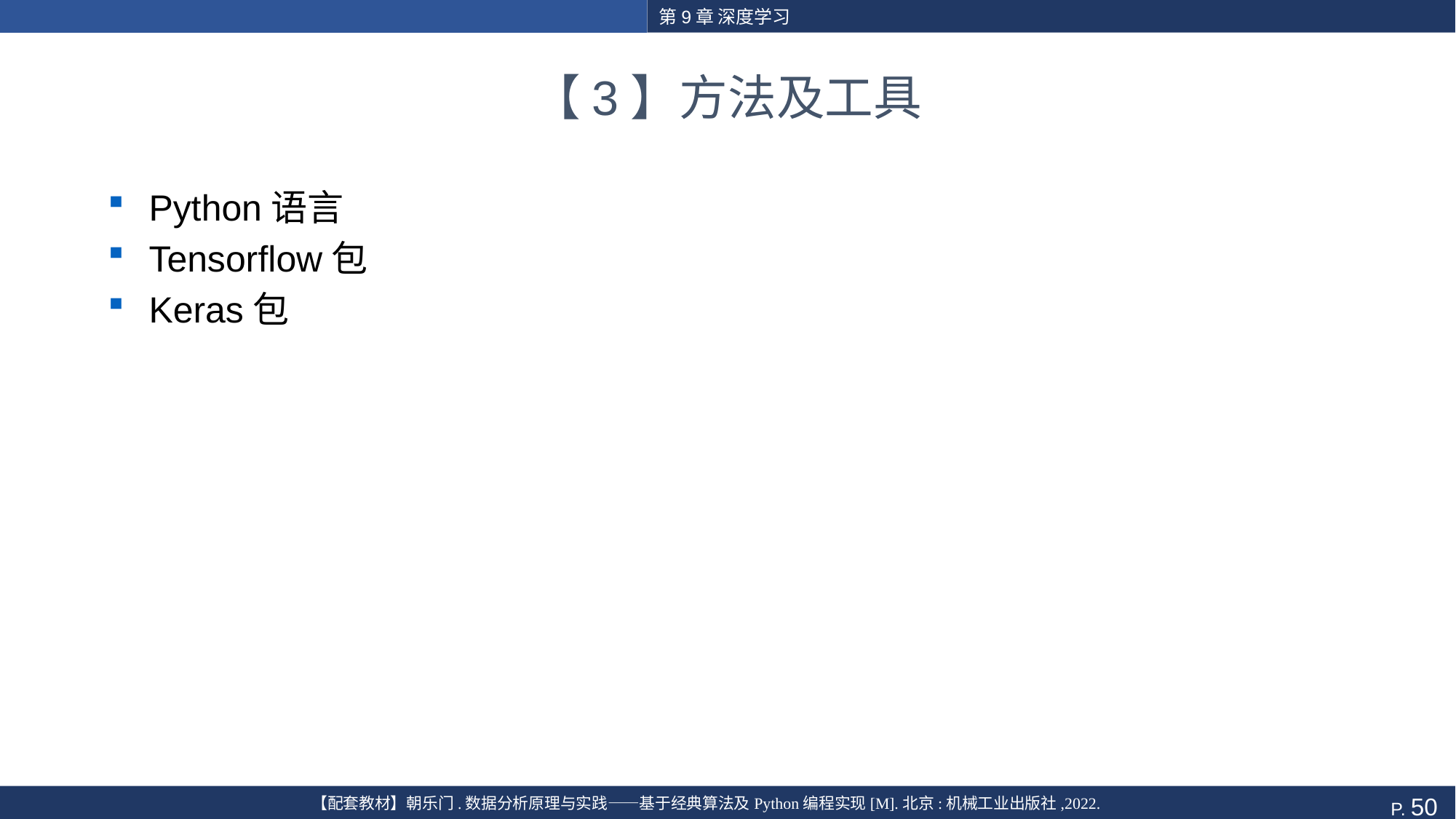

第9章 深度学习
# 【3】方法及工具
Python语言
Tensorflow包
Keras包